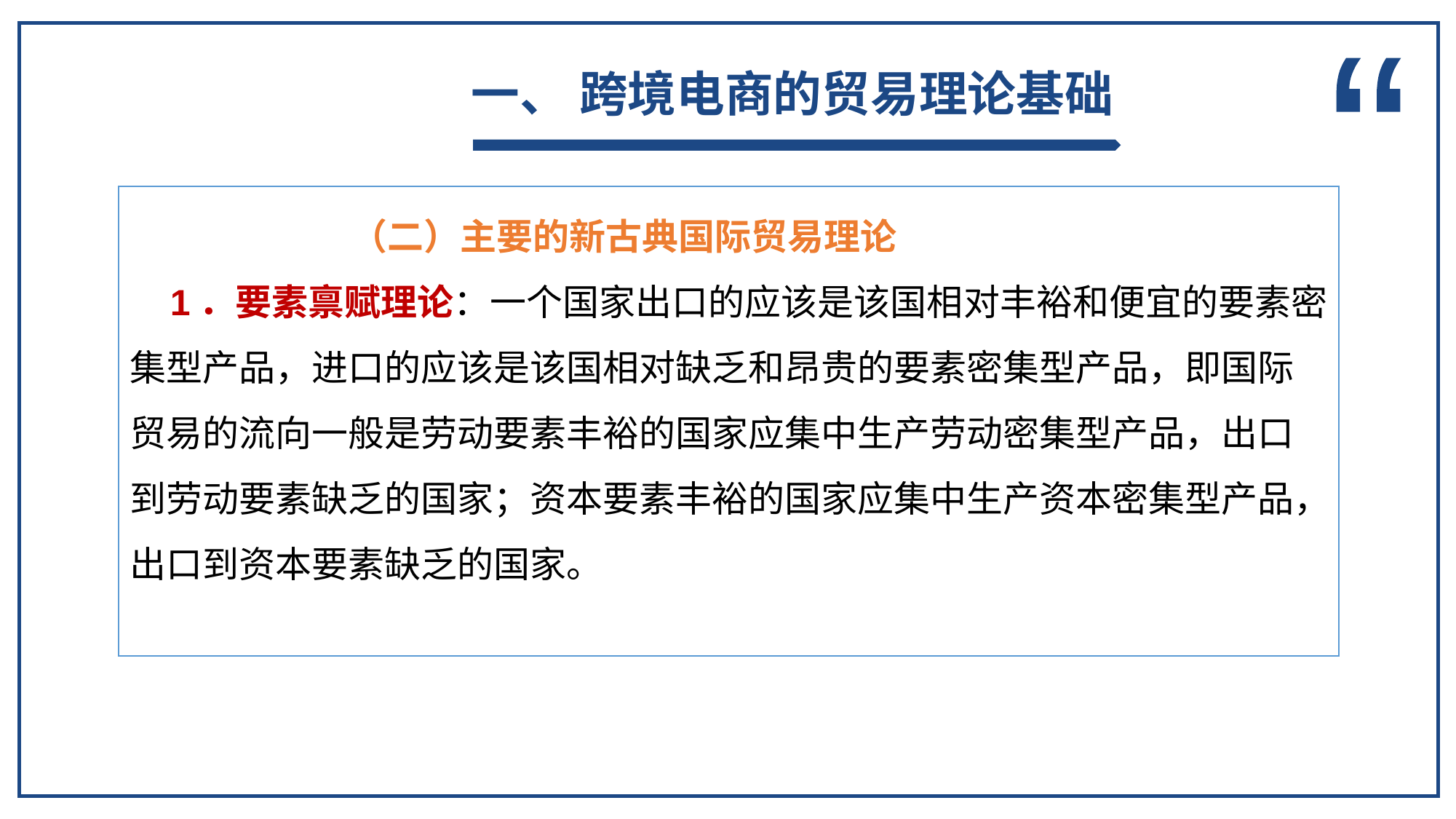

一、 跨境电商的贸易理论基础

“
                          （二）主要的新古典国际贸易理论
    1．要素禀赋理论：一个国家出口的应该是该国相对丰裕和便宜的要素密集型产品，进口的应该是该国相对缺乏和昂贵的要素密集型产品，即国际贸易的流向一般是劳动要素丰裕的国家应集中生产劳动密集型产品，出口到劳动要素缺乏的国家；资本要素丰裕的国家应集中生产资本密集型产品，出口到资本要素缺乏的国家。